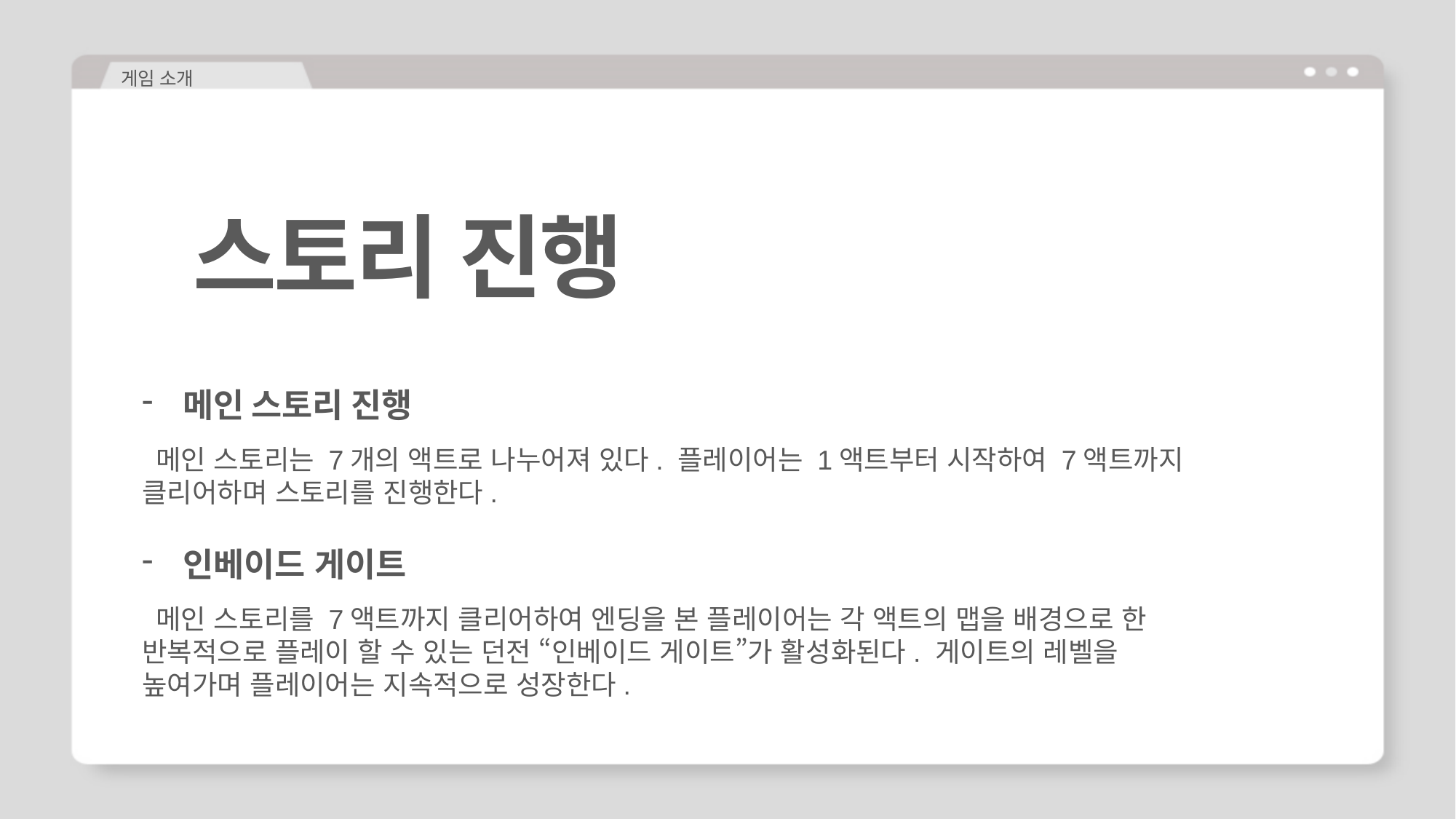

게임 소개
스토리 진행
메인 스토리 진행

 메인 스토리는 7개의 액트로 나누어져 있다. 플레이어는 1액트부터 시작하여 7액트까지 클리어하며 스토리를 진행한다.

인베이드 게이트

 메인 스토리를 7액트까지 클리어하여 엔딩을 본 플레이어는 각 액트의 맵을 배경으로 한 반복적으로 플레이 할 수 있는 던전 “인베이드 게이트”가 활성화된다. 게이트의 레벨을 높여가며 플레이어는 지속적으로 성장한다.